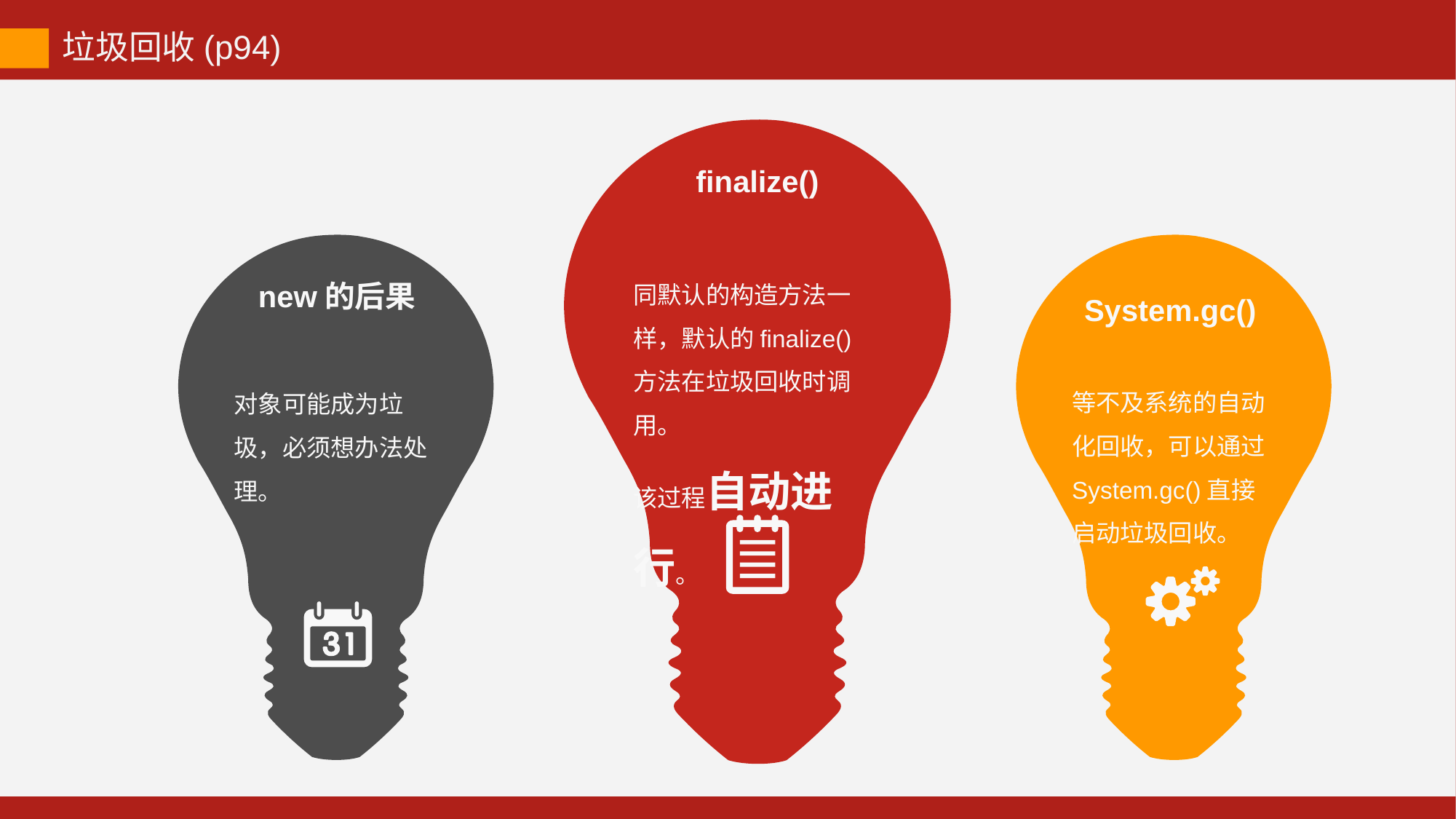

垃圾回收(p94)

finalize()

同默认的构造方法一样，默认的finalize()方法在垃圾回收时调用。
该过程自动进行。
new的后果
System.gc()
等不及系统的自动化回收，可以通过System.gc()直接启动垃圾回收。
对象可能成为垃圾，必须想办法处理。